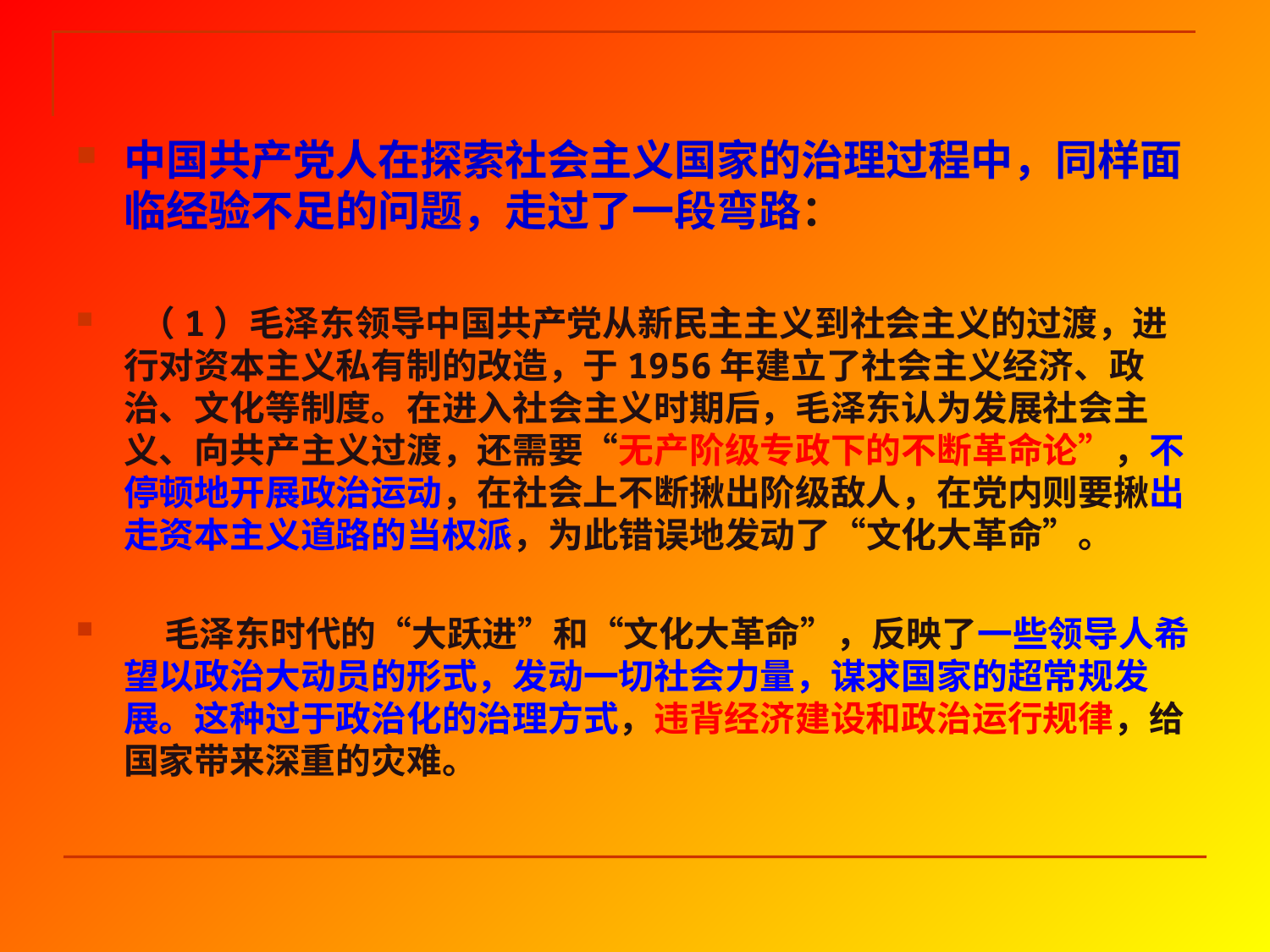

中国共产党人在探索社会主义国家的治理过程中，同样面临经验不足的问题，走过了一段弯路：

 （1）毛泽东领导中国共产党从新民主主义到社会主义的过渡，进行对资本主义私有制的改造，于1956年建立了社会主义经济、政治、文化等制度。在进入社会主义时期后，毛泽东认为发展社会主义、向共产主义过渡，还需要“无产阶级专政下的不断革命论”，不停顿地开展政治运动，在社会上不断揪出阶级敌人，在党内则要揪出走资本主义道路的当权派，为此错误地发动了“文化大革命”。

    毛泽东时代的“大跃进”和“文化大革命”，反映了一些领导人希望以政治大动员的形式，发动一切社会力量，谋求国家的超常规发展。这种过于政治化的治理方式，违背经济建设和政治运行规律，给国家带来深重的灾难。